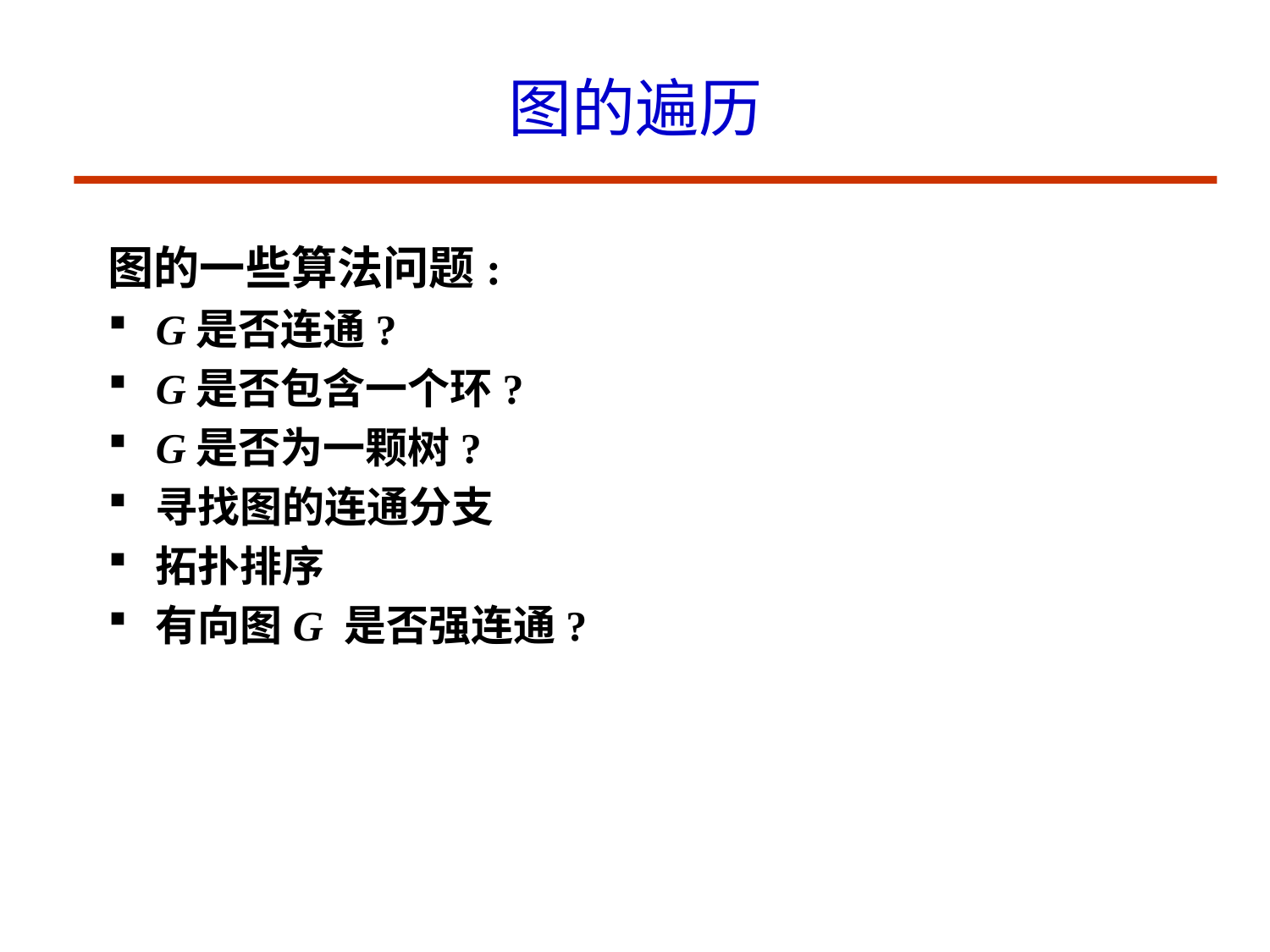

# 图的遍历
图的一些算法问题:
G是否连通?
G是否包含一个环?
G是否为一颗树?
寻找图的连通分支
拓扑排序
有向图G 是否强连通?